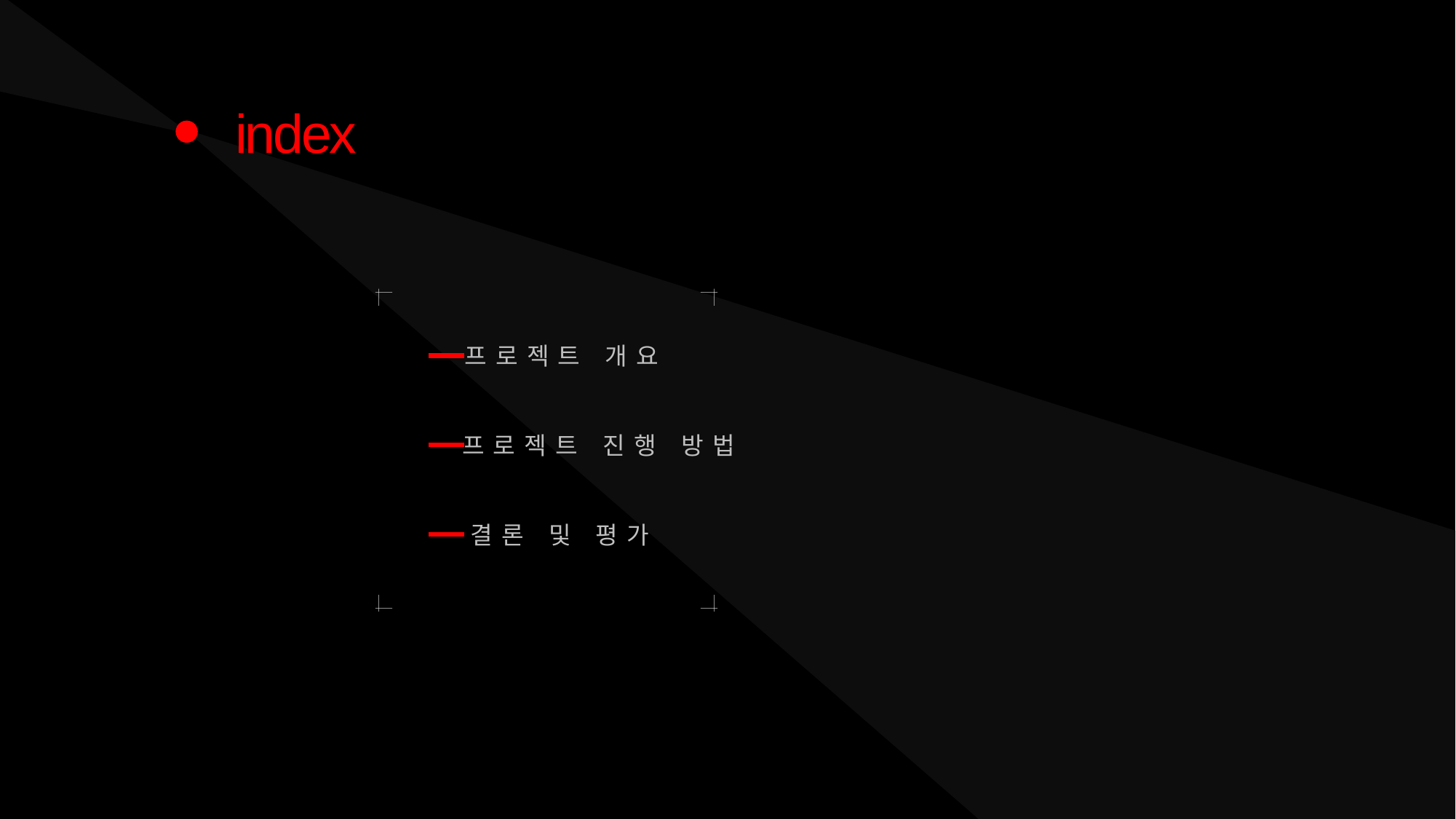

index

프로젝트 개요
프로젝트 진행 방법
결론 및 평가